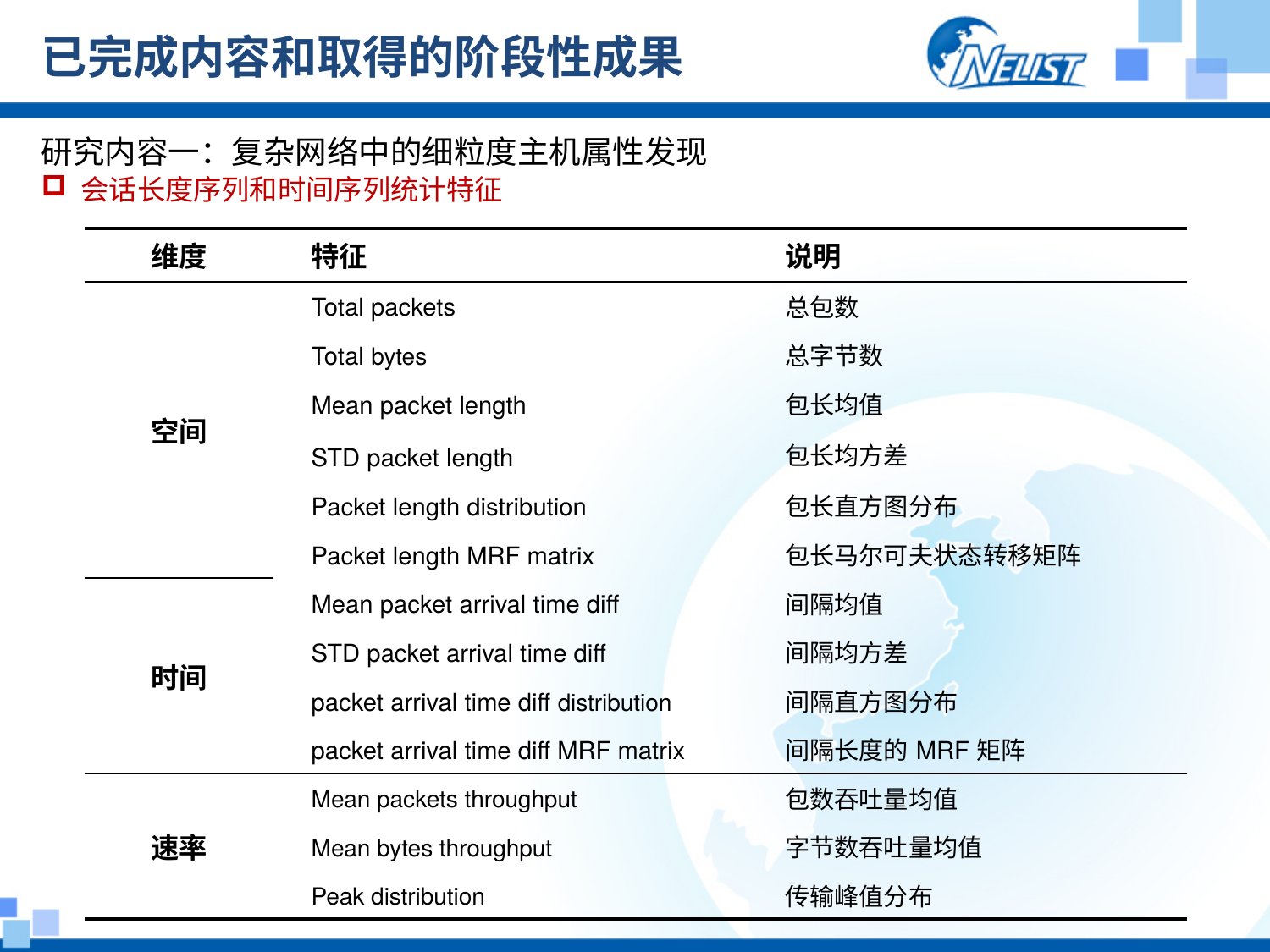

# 已完成内容和取得的阶段性成果
研究内容一：复杂网络中的细粒度主机属性发现
会话长度序列和时间序列统计特征
| 维度 | 特征 | 说明 |
| --- | --- | --- |
| 空间 | Total packets | 总包数 |
|  | Total bytes | 总字节数 |
|  | Mean packet length | 包长均值 |
|  | STD packet length | 包长均方差 |
|  | Packet length distribution | 包长直方图分布 |
|  | Packet length MRF matrix | 包长马尔可夫状态转移矩阵 |
| 时间 | Mean packet arrival time diff | 间隔均值 |
|  | STD packet arrival time diff | 间隔均方差 |
|  | packet arrival time diff distribution | 间隔直方图分布 |
|  | packet arrival time diff MRF matrix | 间隔长度的MRF矩阵 |
| 速率 | Mean packets throughput | 包数吞吐量均值 |
|  | Mean bytes throughput | 字节数吞吐量均值 |
|  | Peak distribution | 传输峰值分布 |